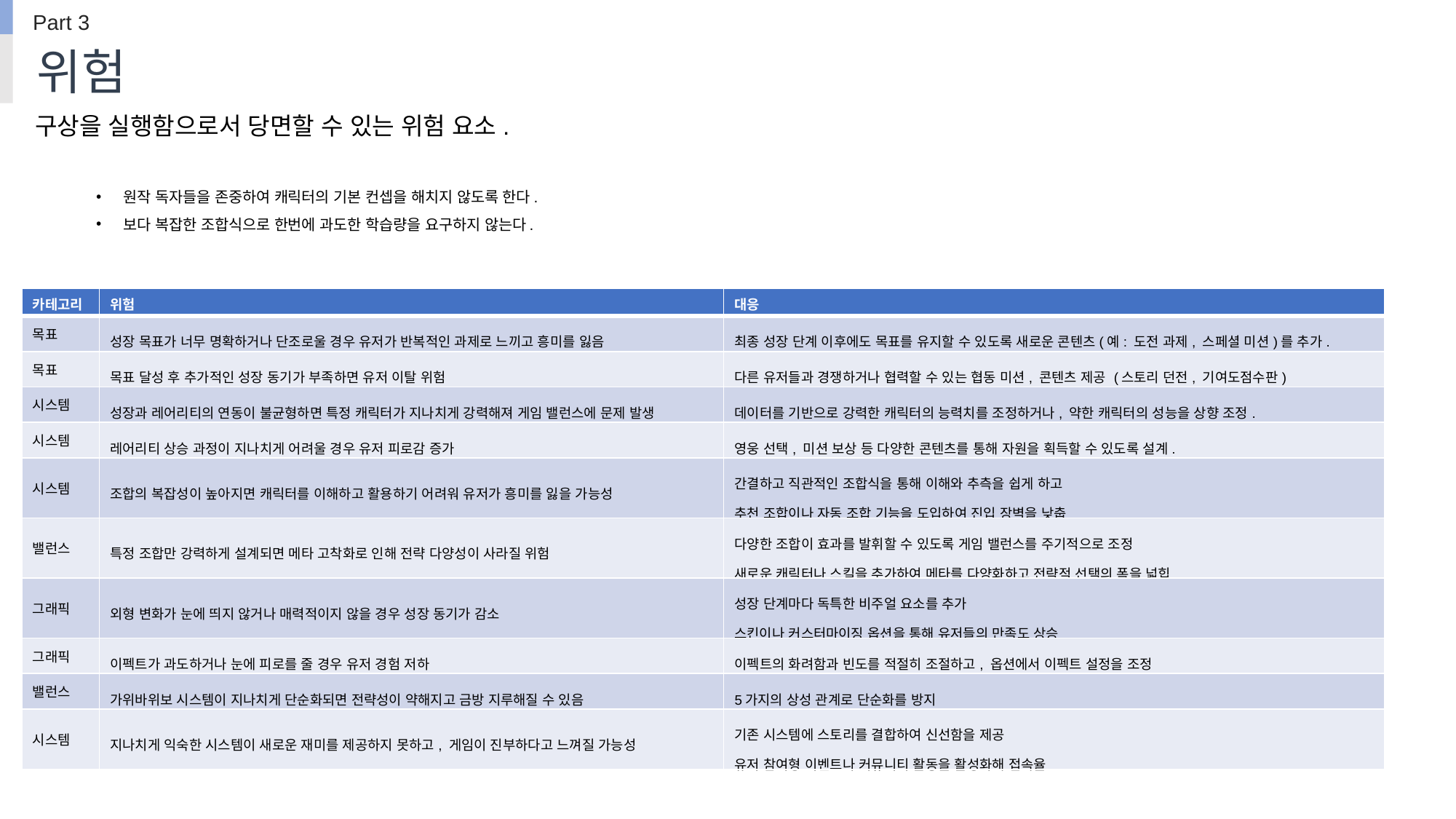

Part 3

위험
구상을 실행함으로서 당면할 수 있는 위험 요소.
원작 독자들을 존중하여 캐릭터의 기본 컨셉을 해치지 않도록 한다.
보다 복잡한 조합식으로 한번에 과도한 학습량을 요구하지 않는다.

| 카테고리 | 위험 | 대응 |
| --- | --- | --- |
| 목표 | 성장 목표가 너무 명확하거나 단조로울 경우 유저가 반복적인 과제로 느끼고 흥미를 잃음 | 최종 성장 단계 이후에도 목표를 유지할 수 있도록 새로운 콘텐츠(예: 도전 과제, 스페셜 미션)를 추가. |
| 목표 | 목표 달성 후 추가적인 성장 동기가 부족하면 유저 이탈 위험 | 다른 유저들과 경쟁하거나 협력할 수 있는 협동 미션, 콘텐츠 제공 (스토리 던전, 기여도점수판) |
| 시스템 | 성장과 레어리티의 연동이 불균형하면 특정 캐릭터가 지나치게 강력해져 게임 밸런스에 문제 발생 | 데이터를 기반으로 강력한 캐릭터의 능력치를 조정하거나, 약한 캐릭터의 성능을 상향 조정. |
| 시스템 | 레어리티 상승 과정이 지나치게 어려울 경우 유저 피로감 증가 | 영웅 선택, 미션 보상 등 다양한 콘텐츠를 통해 자원을 획득할 수 있도록 설계. |
| 시스템 | 조합의 복잡성이 높아지면 캐릭터를 이해하고 활용하기 어려워 유저가 흥미를 잃을 가능성 | 간결하고 직관적인 조합식을 통해 이해와 추측을 쉽게 하고 추천 조합이나 자동 조합 기능을 도입하여 진입 장벽을 낮춥 |
| 밸런스 | 특정 조합만 강력하게 설계되면 메타 고착화로 인해 전략 다양성이 사라질 위험 | 다양한 조합이 효과를 발휘할 수 있도록 게임 밸런스를 주기적으로 조정 새로운 캐릭터나 스킬을 추가하여 메타를 다양화하고 전략적 선택의 폭을 넓힙 |
| 그래픽 | 외형 변화가 눈에 띄지 않거나 매력적이지 않을 경우 성장 동기가 감소 | 성장 단계마다 독특한 비주얼 요소를 추가 스킨이나 커스터마이징 옵션을 통해 유저들의 만족도 상승 |
| 그래픽 | 이펙트가 과도하거나 눈에 피로를 줄 경우 유저 경험 저하 | 이펙트의 화려함과 빈도를 적절히 조절하고, 옵션에서 이펙트 설정을 조정 |
| 밸런스 | 가위바위보 시스템이 지나치게 단순화되면 전략성이 약해지고 금방 지루해질 수 있음 | 5가지의 상성 관계로 단순화를 방지 |
| 시스템 | 지나치게 익숙한 시스템이 새로운 재미를 제공하지 못하고, 게임이 진부하다고 느껴질 가능성 | 기존 시스템에 스토리를 결합하여 신선함을 제공 유저 참여형 이벤트나 커뮤니티 활동을 활성화해 접속율 |